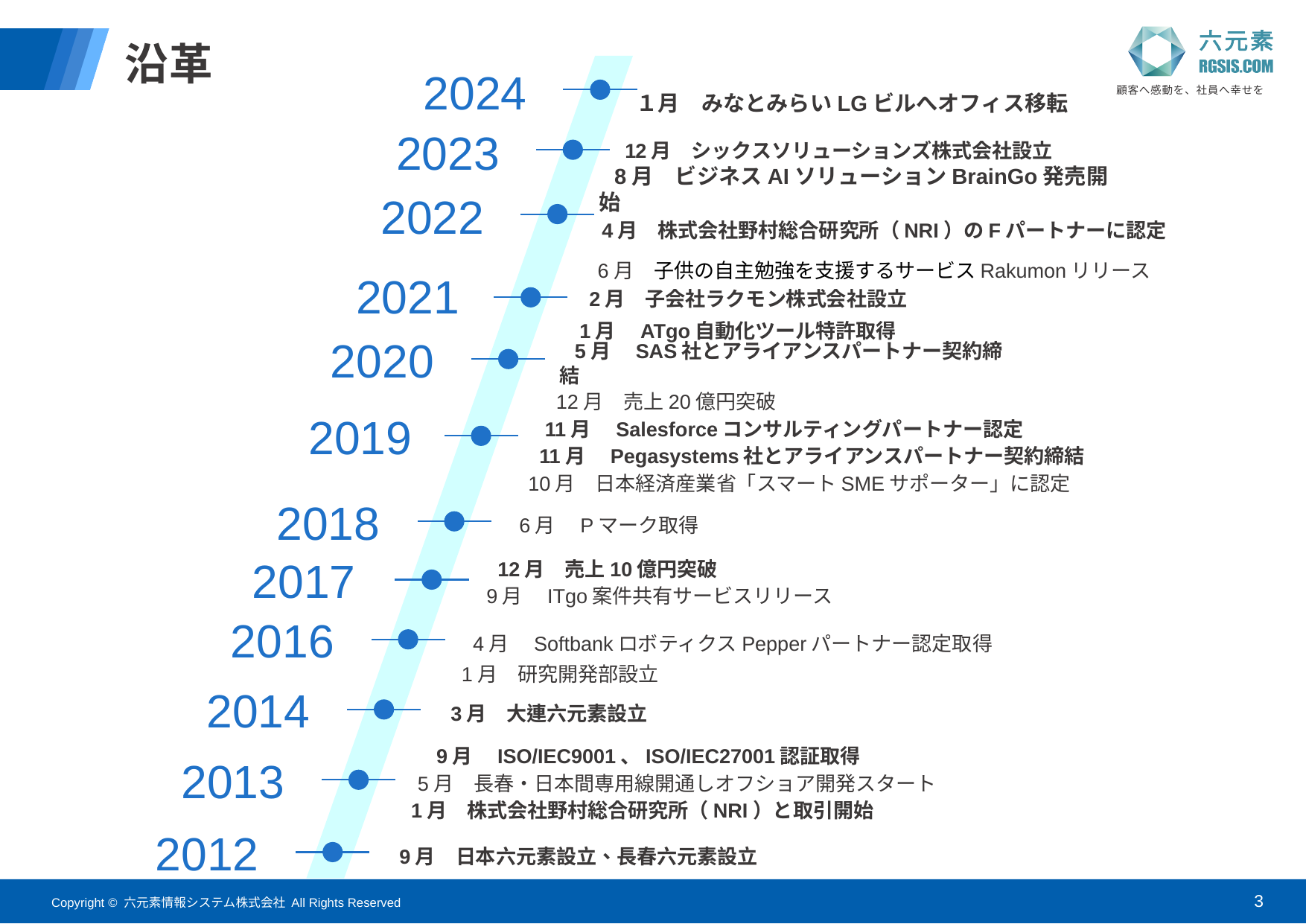

# 沿革

2024

   １月　みなとみらいLGビルへオフィス移転
2023

   12月　シックスソリューションズ株式会社設立
   8月　ビジネスAIソリューションBrainGo発売開始
2022

   4月　株式会社野村総合研究所（NRI）のFパートナーに認定
   6月　子供の自主勉強を支援するサービスRakumonリリース
2021
   2月　子会社ラクモン株式会社設立

   1月　ATgo自動化ツール特許取得
2020

   5月　SAS社とアライアンスパートナー契約締結
     12月　売上20億円突破
   11月　Salesforceコンサルティングパートナー認定
  11月　Pegasystems社とアライアンスパートナー契約締結
10月　日本経済産業省「スマートSMEサポーター」に認定
2019

2018

   6月　Pマーク取得
   12月　売上10億円突破
 9月　ITgo案件共有サービスリリース
2017

2016

   4月　SoftbankロボティクスPepperパートナー認定取得
   1月　研究開発部設立
2014

   3月　大連六元素設立
 　  9月　ISO/IEC9001、ISO/IEC27001認証取得
     5月　長春・日本間専用線開通しオフショア開発スタート
   1月　株式会社野村総合研究所（NRI）と取引開始
2013

2012

   9月　日本六元素設立、長春六元素設立
3